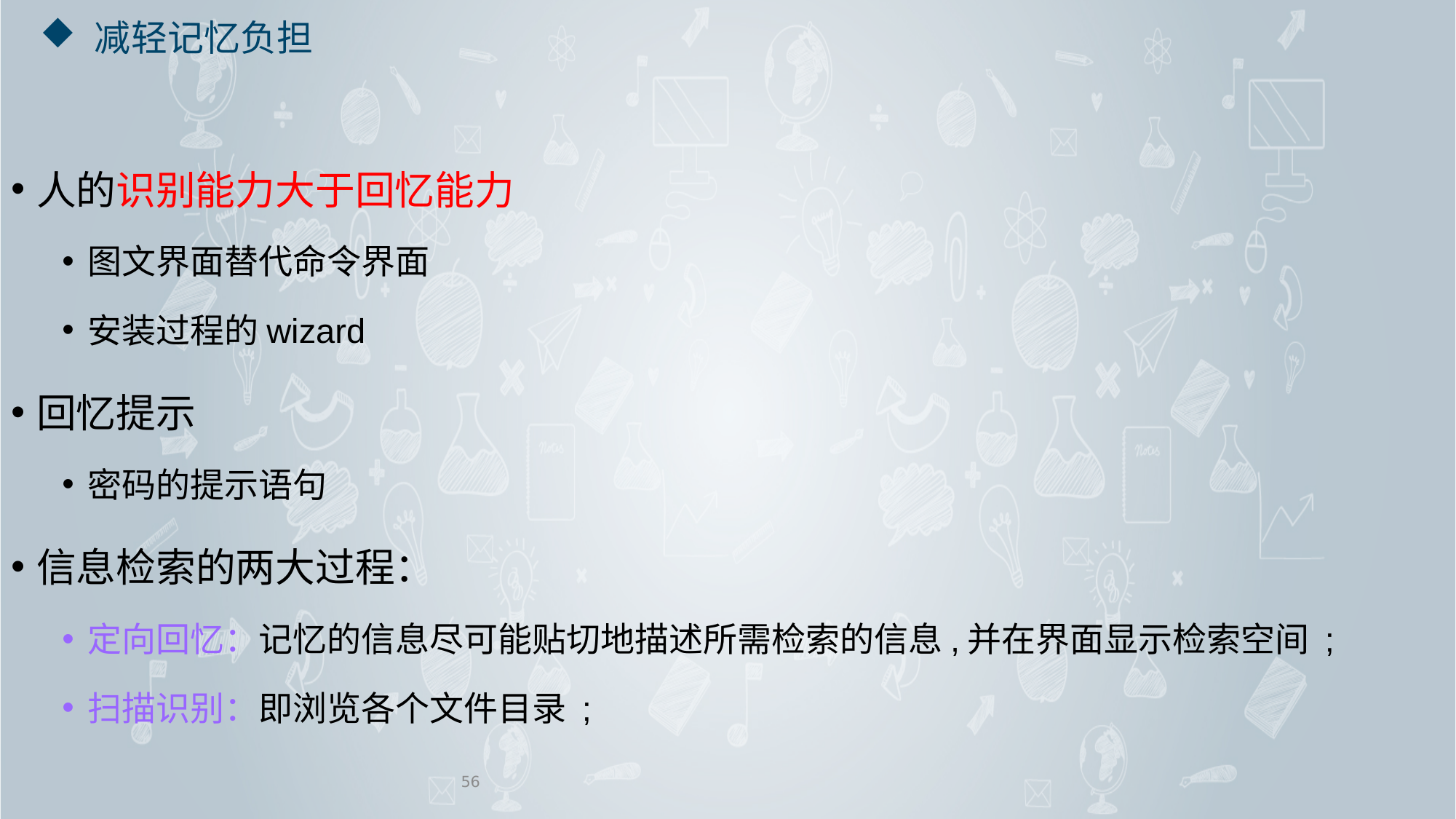

# 减轻记忆负担
人的识别能力大于回忆能力
图文界面替代命令界面
安装过程的wizard
回忆提示
密码的提示语句
信息检索的两大过程：
定向回忆：记忆的信息尽可能贴切地描述所需检索的信息,并在界面显示检索空间 ;
扫描识别：即浏览各个文件目录 ;
56